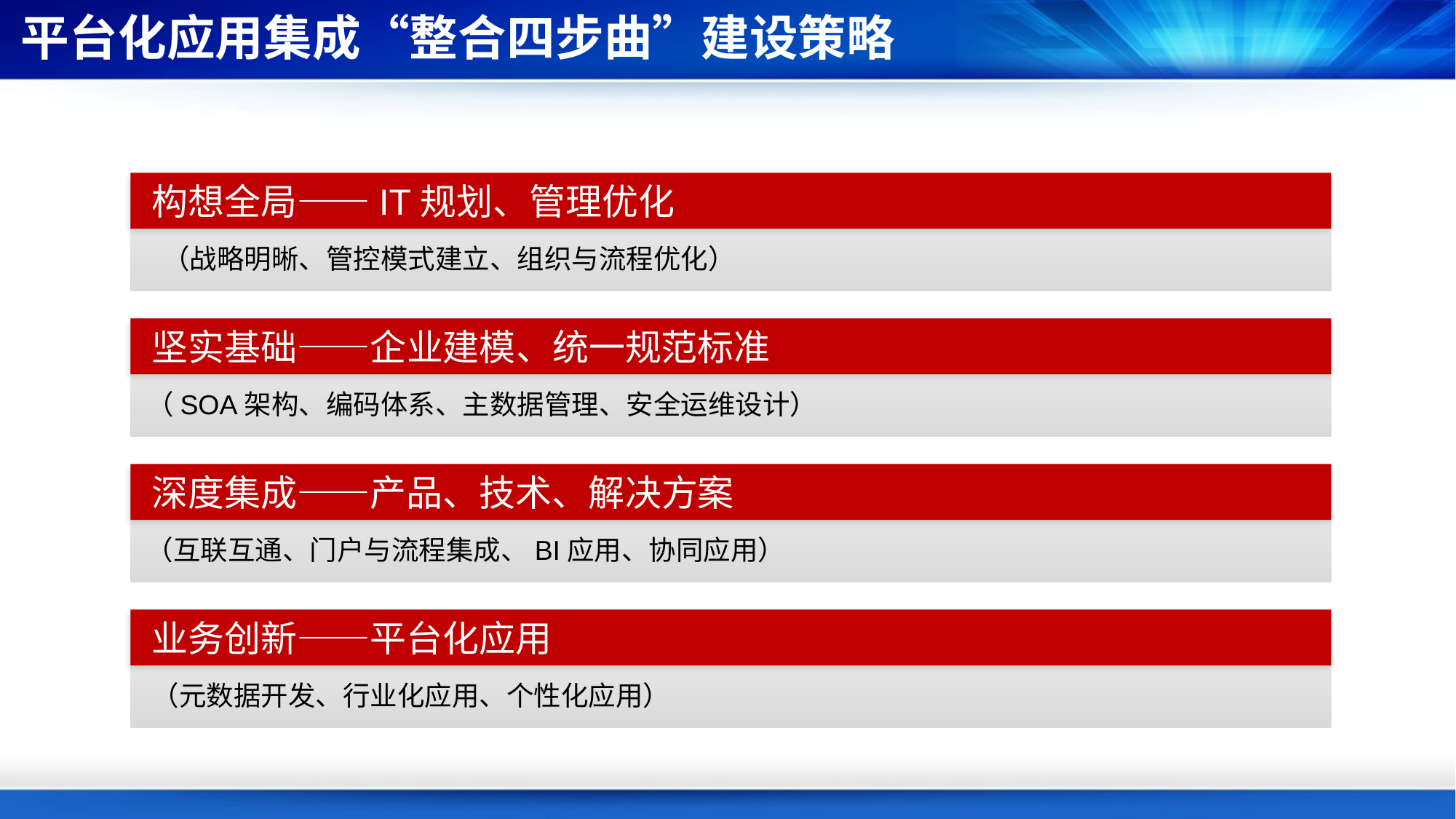

# 平台化应用集成“整合四步曲”建设策略

构想全局——IT规划、管理优化
 （战略明晰、管控模式建立、组织与流程优化）

坚实基础——企业建模、统一规范标准
（SOA架构、编码体系、主数据管理、安全运维设计）

深度集成——产品、技术、解决方案
（互联互通、门户与流程集成、BI应用、协同应用）

业务创新——平台化应用
（元数据开发、行业化应用、个性化应用）